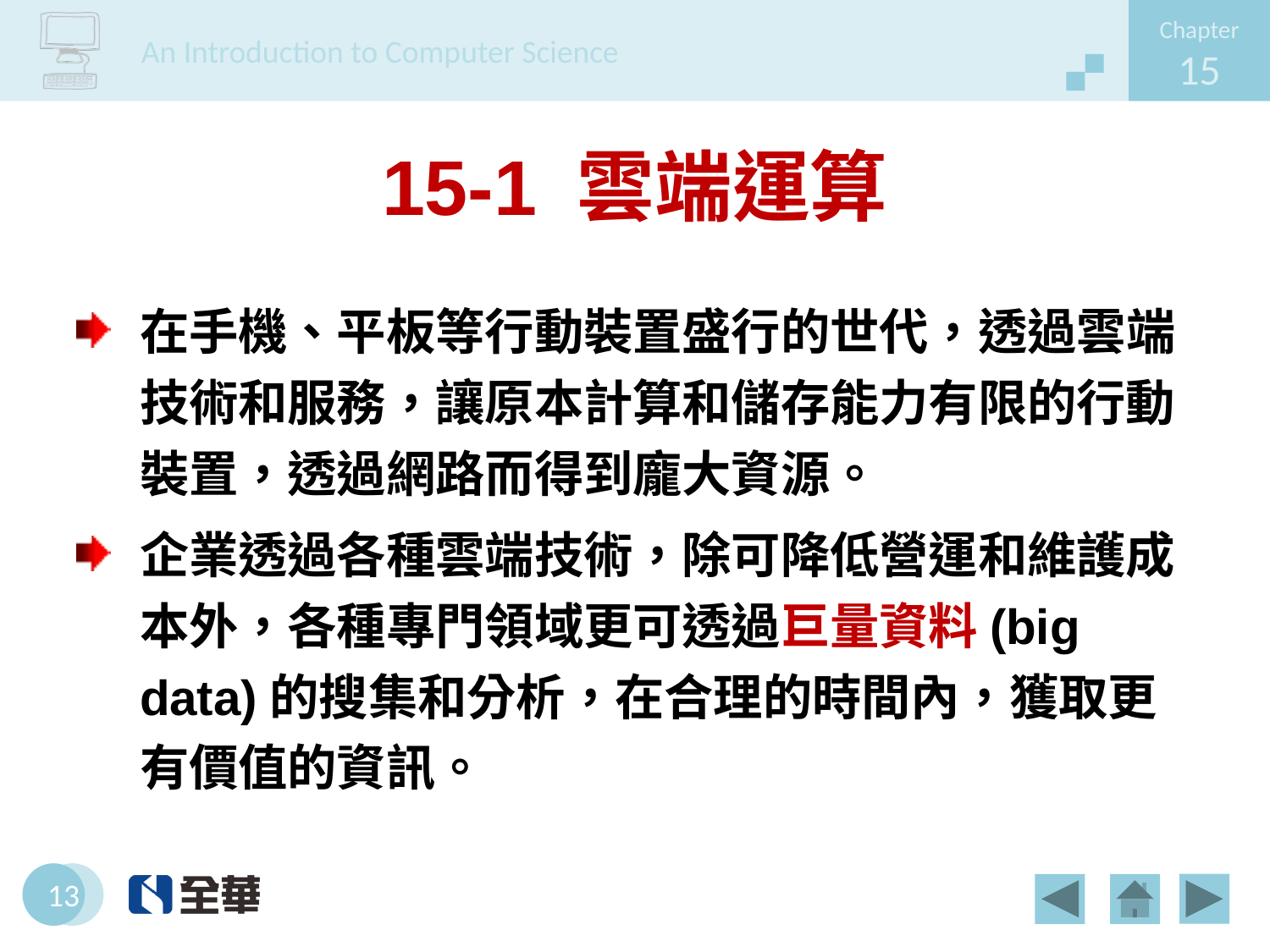

# 15-1 雲端運算
在手機、平板等行動裝置盛行的世代，透過雲端技術和服務，讓原本計算和儲存能力有限的行動裝置，透過網路而得到龐大資源。
企業透過各種雲端技術，除可降低營運和維護成本外，各種專門領域更可透過巨量資料(big data)的搜集和分析，在合理的時間內，獲取更有價值的資訊。